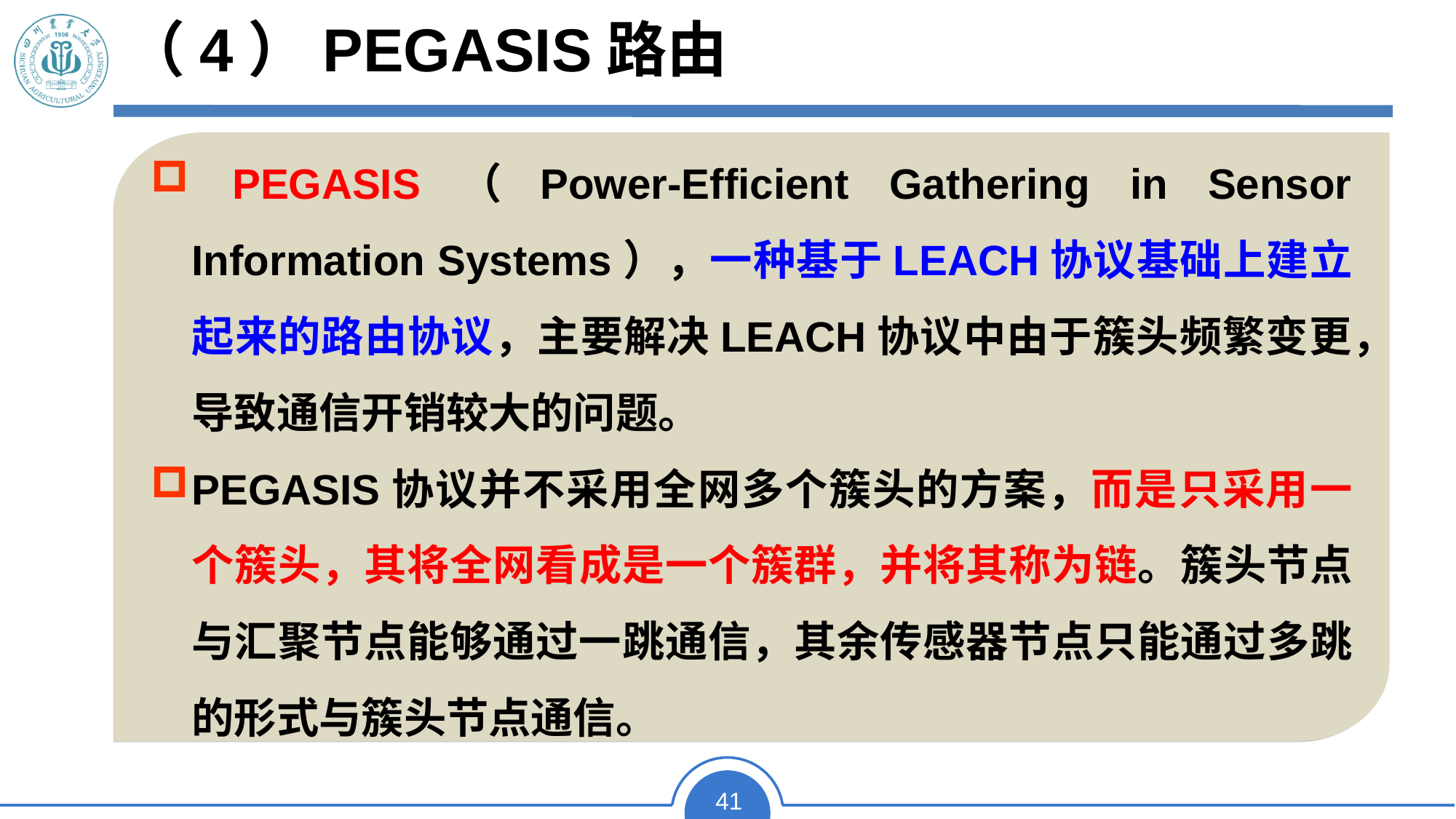

# （4）PEGASIS路由
 PEGASIS（Power-Efficient Gathering in Sensor Information Systems），一种基于LEACH协议基础上建立起来的路由协议，主要解决LEACH协议中由于簇头频繁变更，导致通信开销较大的问题。
PEGASIS协议并不采用全网多个簇头的方案，而是只采用一个簇头，其将全网看成是一个簇群，并将其称为链。簇头节点与汇聚节点能够通过一跳通信，其余传感器节点只能通过多跳的形式与簇头节点通信。